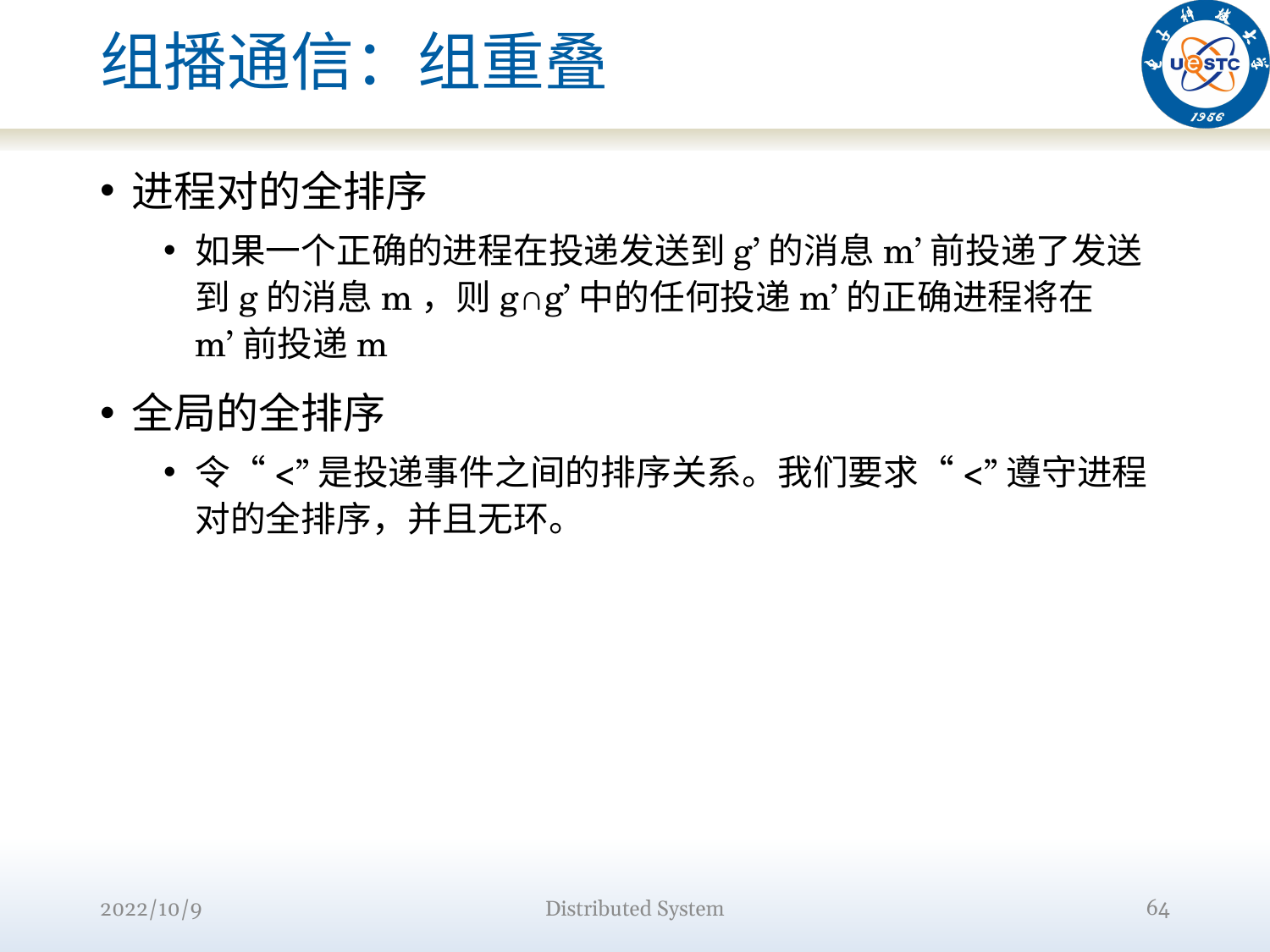

# 组播通信：组重叠
进程对的全排序
如果一个正确的进程在投递发送到g’的消息m’前投递了发送到g的消息m，则g∩g’中的任何投递m’的正确进程将在m’前投递m
全局的全排序
令“<”是投递事件之间的排序关系。我们要求“<”遵守进程对的全排序，并且无环。
2022/10/9
Distributed System
64